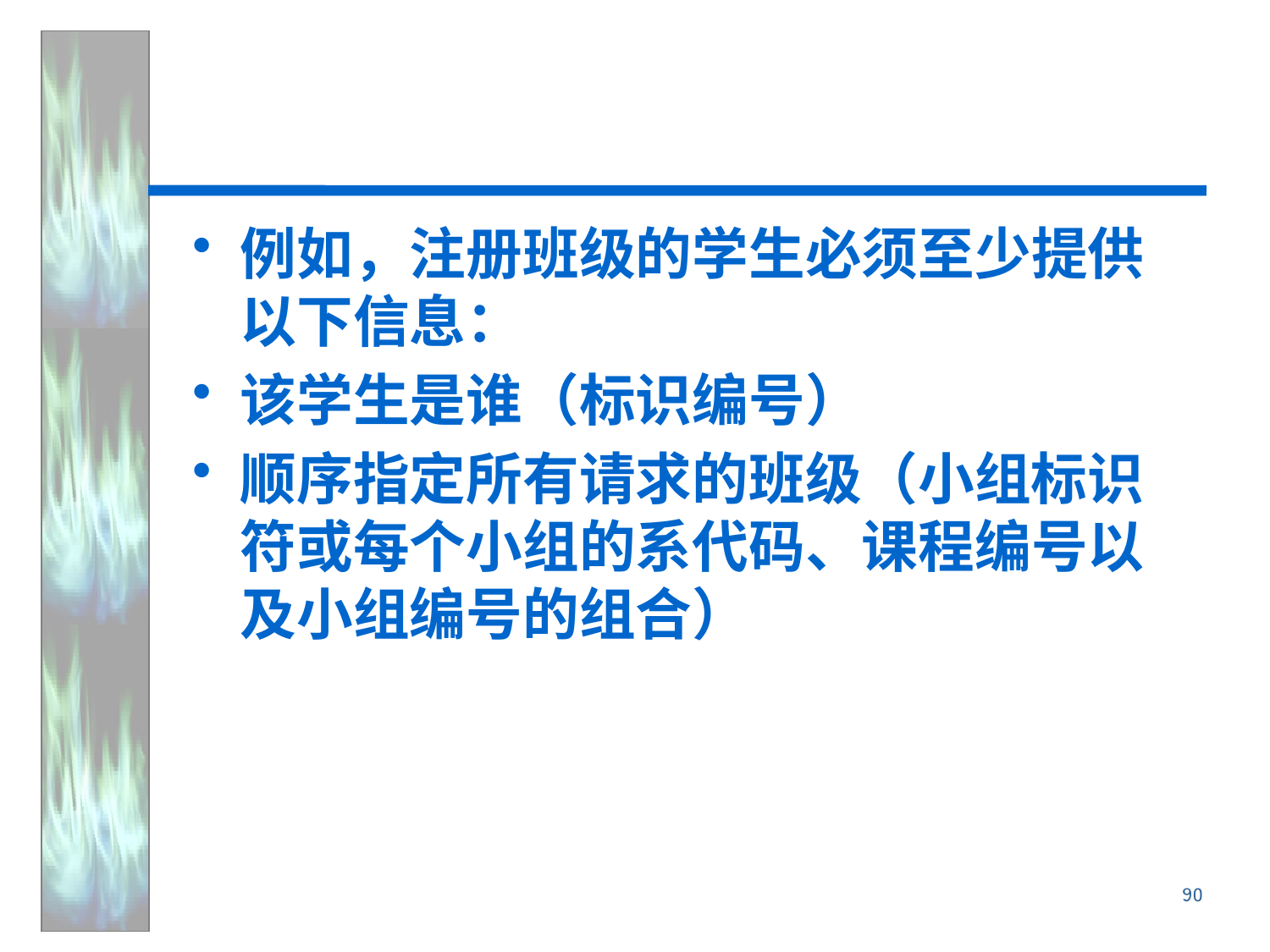

例如，注册班级的学生必须至少提供以下信息：
该学生是谁（标识编号）
顺序指定所有请求的班级（小组标识符或每个小组的系代码、课程编号以及小组编号的组合）
90